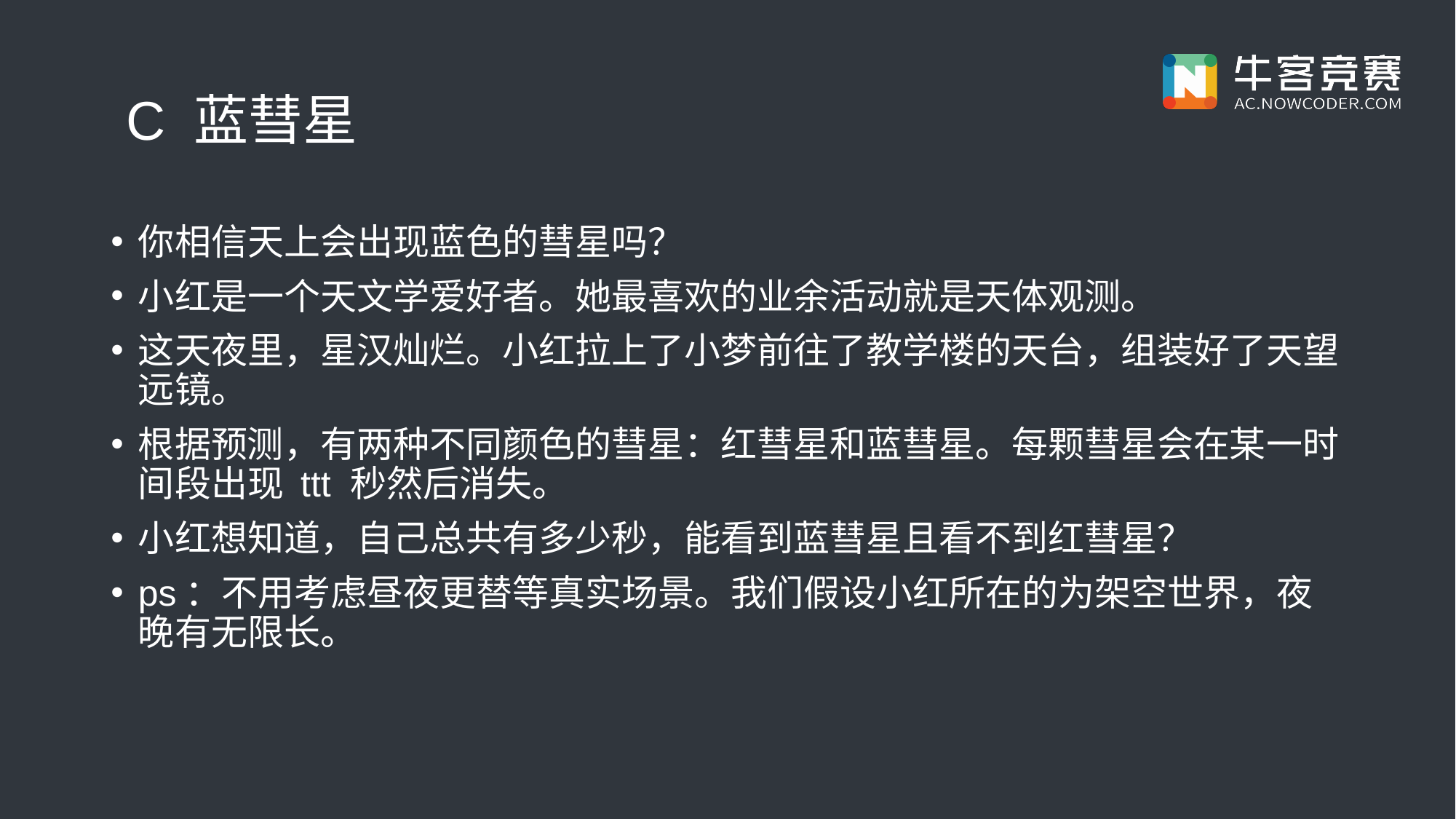

# C 蓝彗星
你相信天上会出现蓝色的彗星吗？
小红是一个天文学爱好者。她最喜欢的业余活动就是天体观测。
这天夜里，星汉灿烂。小红拉上了小梦前往了教学楼的天台，组装好了天望远镜。
根据预测，有两种不同颜色的彗星：红彗星和蓝彗星。每颗彗星会在某一时间段出现 ttt 秒然后消失。
小红想知道，自己总共有多少秒，能看到蓝彗星且看不到红彗星？
ps：不用考虑昼夜更替等真实场景。我们假设小红所在的为架空世界，夜晚有无限长。